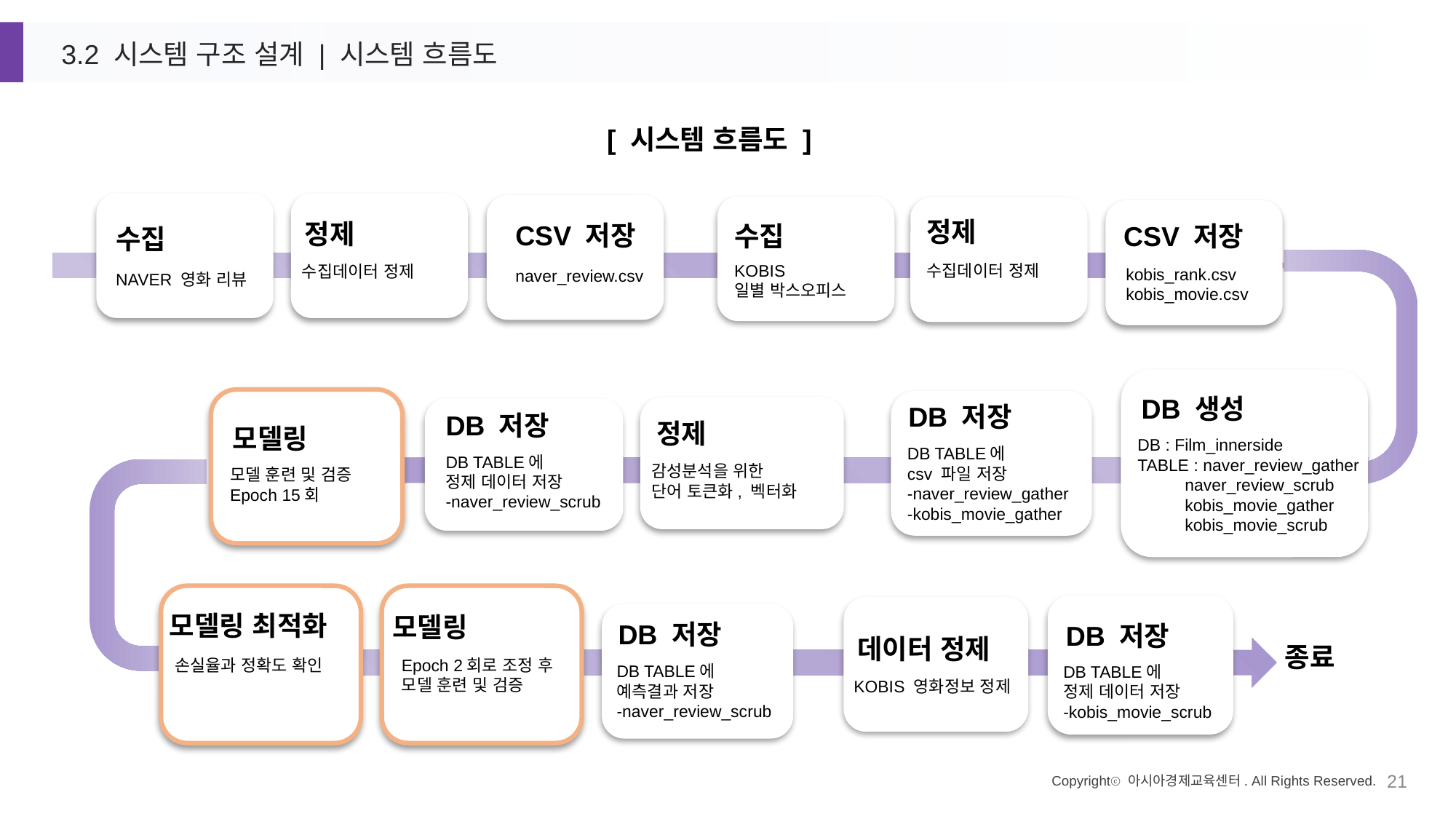

3.2 시스템 구조 설계 | 시스템 흐름도
[ 시스템 흐름도 ]

수집
NAVER 영화 리뷰

정제
수집데이터 정제

CSV 저장
naver_review.csv

수집
KOBIS
일별 박스오피스

정제
수집데이터 정제

CSV 저장
kobis_rank.csv
kobis_movie.csv

DB 생성
DB : Film_innerside
TABLE : naver_review_gather
          naver_review_scrub
          kobis_movie_gather
          kobis_movie_scrub

모델링
모델 훈련 및 검증
Epoch 15회

DB 저장
DB TABLE에
csv 파일 저장
-naver_review_gather
-kobis_movie_gather

정제
감성분석을 위한
단어 토큰화, 벡터화

DB 저장
DB TABLE에
정제 데이터 저장
-naver_review_scrub

모델링 최적화
손실율과 정확도 확인

Epoch 2회로 조정 후
모델 훈련 및 검증

DB 저장
DB TABLE에
정제 데이터 저장
-kobis_movie_scrub

데이터 정제
KOBIS 영화정보 정제

DB 저장
DB TABLE에
예측결과 저장
-naver_review_scrub
모델링
종료
Copyrightⓒ 아시아경제교육센터. All Rights Reserved.